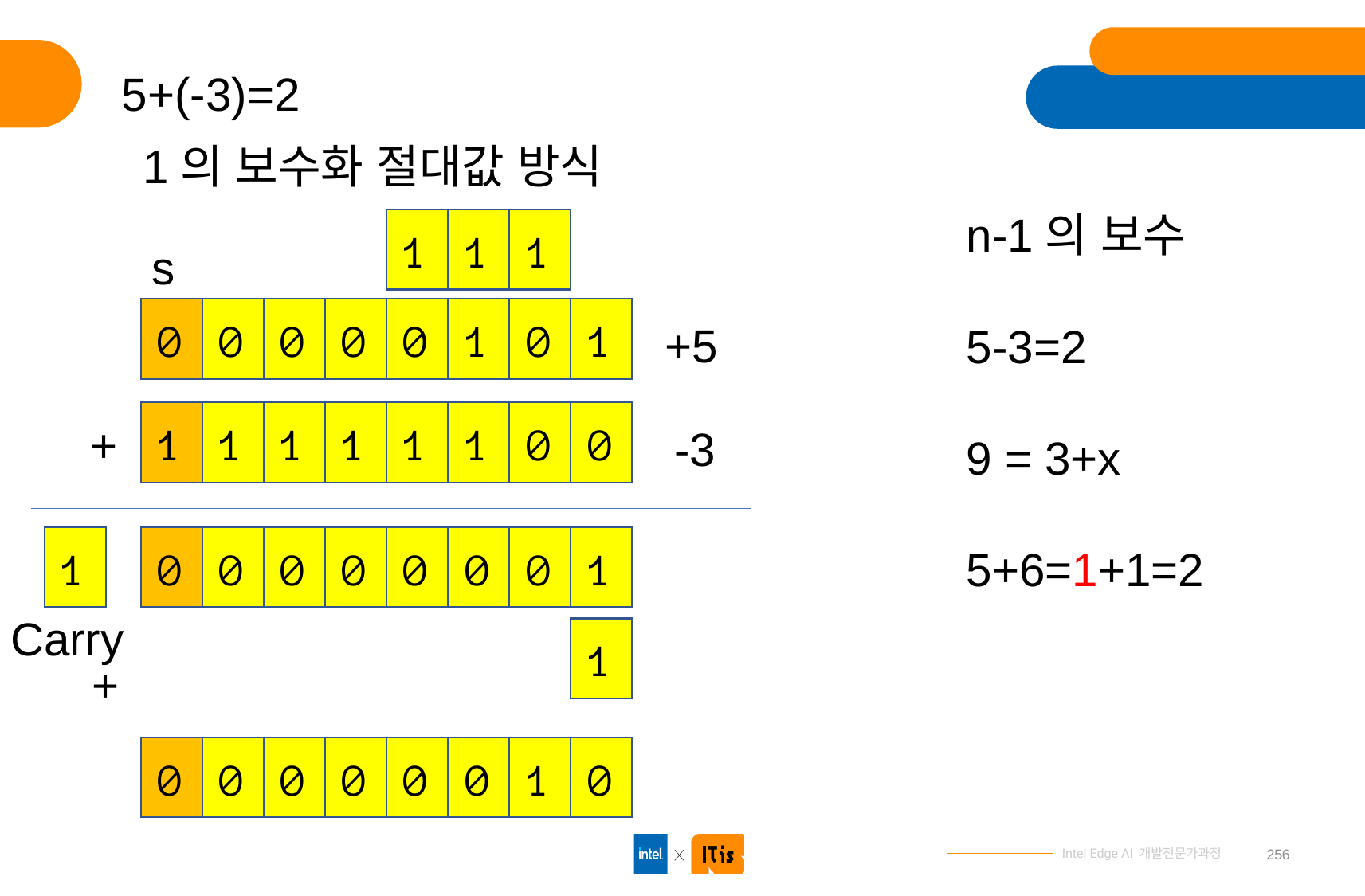

5+(-3)=2
1의 보수화 절대값 방식
n-1의 보수

5-3=2

9 = 3+x

5+6=1+1=2
1
1
1
s
0
0
0
0
0
1
0
1
+5
1
1
1
1
1
1
0
0
+
-3
1
0
0
0
0
0
0
0
1
Carry
1
+
0
0
0
0
0
0
1
0
256